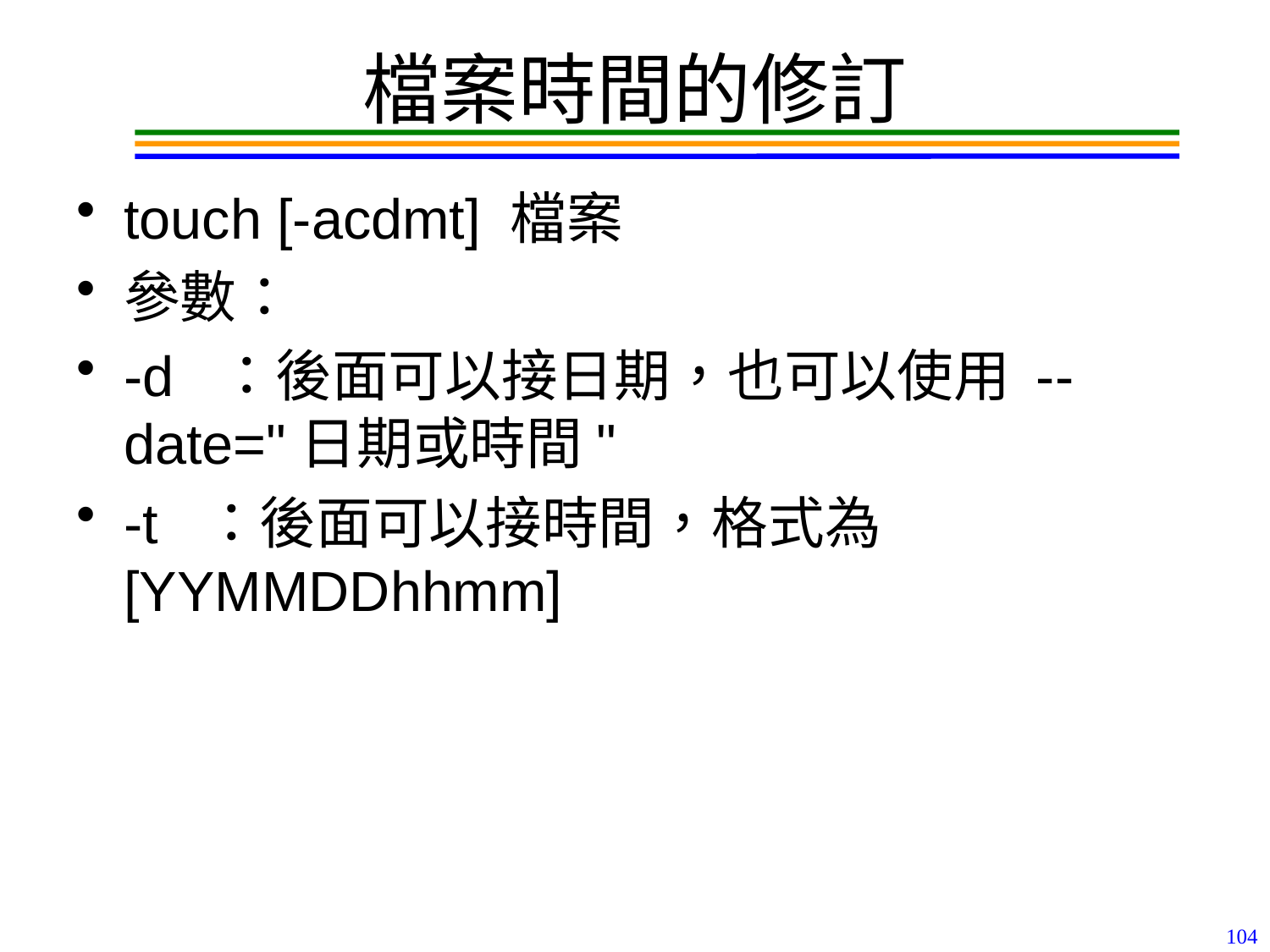

# 檔案時間的修訂
touch [-acdmt] 檔案
參數：
-d  ：後面可以接日期，也可以使用 --date="日期或時間"
-t  ：後面可以接時間，格式為[YYMMDDhhmm]
104